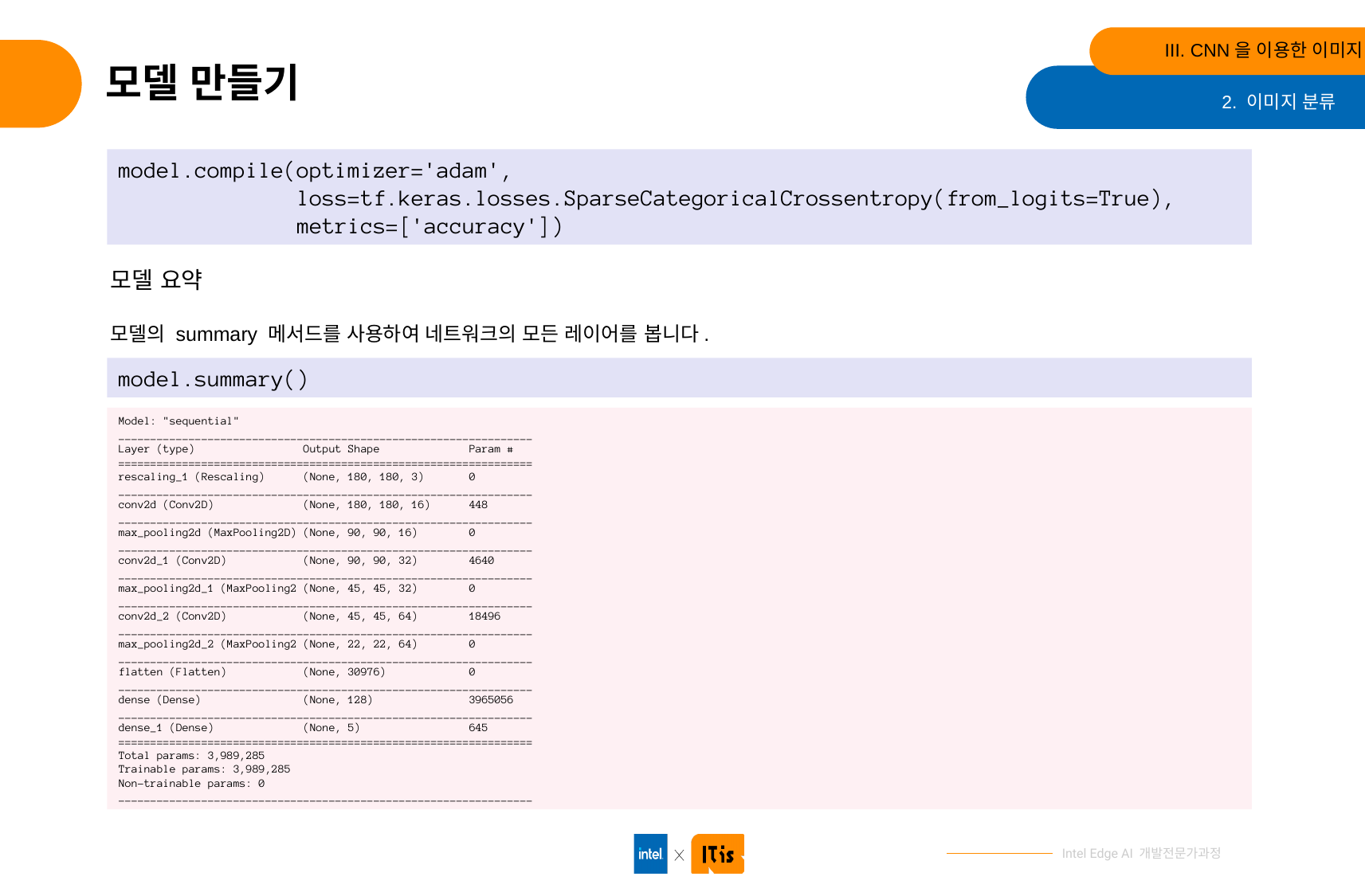

III. CNN을 이용한 이미지 분류
# 모델 만들기
2. 이미지 분류
model.compile(optimizer='adam',
              loss=tf.keras.losses.SparseCategoricalCrossentropy(from_logits=True),
              metrics=['accuracy'])
모델 요약

모델의 summary 메서드를 사용하여 네트워크의 모든 레이어를 봅니다.
model.summary()
Model: "sequential"
_________________________________________________________________
Layer (type)                 Output Shape              Param #
=================================================================
rescaling_1 (Rescaling)      (None, 180, 180, 3)       0
_________________________________________________________________
conv2d (Conv2D)              (None, 180, 180, 16)      448
_________________________________________________________________
max_pooling2d (MaxPooling2D) (None, 90, 90, 16)        0
_________________________________________________________________
conv2d_1 (Conv2D)            (None, 90, 90, 32)        4640
_________________________________________________________________
max_pooling2d_1 (MaxPooling2 (None, 45, 45, 32)        0
_________________________________________________________________
conv2d_2 (Conv2D)            (None, 45, 45, 64)        18496
_________________________________________________________________
max_pooling2d_2 (MaxPooling2 (None, 22, 22, 64)        0
_________________________________________________________________
flatten (Flatten)            (None, 30976)             0
_________________________________________________________________
dense (Dense)                (None, 128)               3965056
_________________________________________________________________
dense_1 (Dense)              (None, 5)                 645
=================================================================
Total params: 3,989,285
Trainable params: 3,989,285
Non-trainable params: 0
_________________________________________________________________